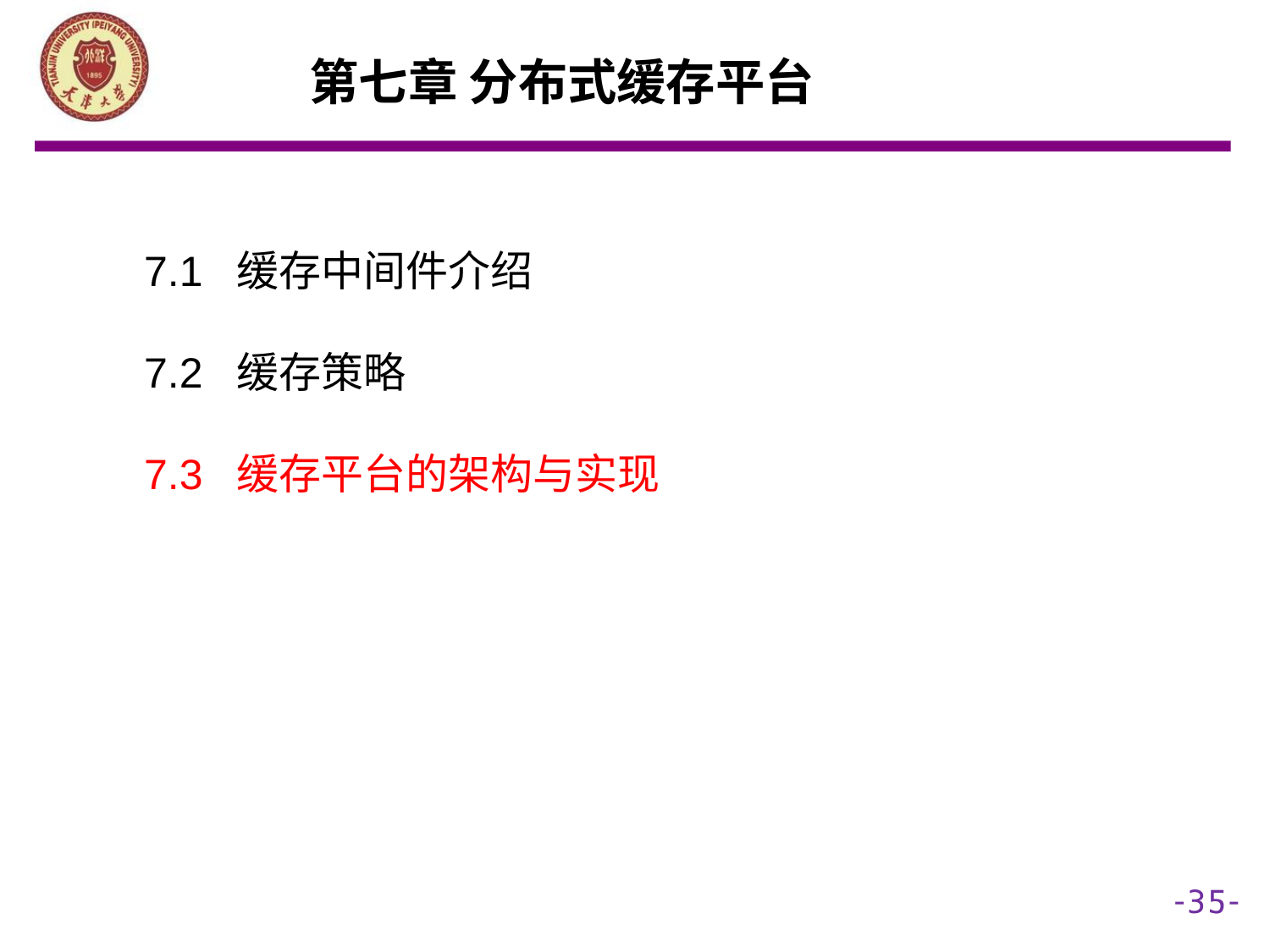

第七章 分布式缓存平台

7.1  缓存中间件介绍
7.2  缓存策略
7.3  缓存平台的架构与实现